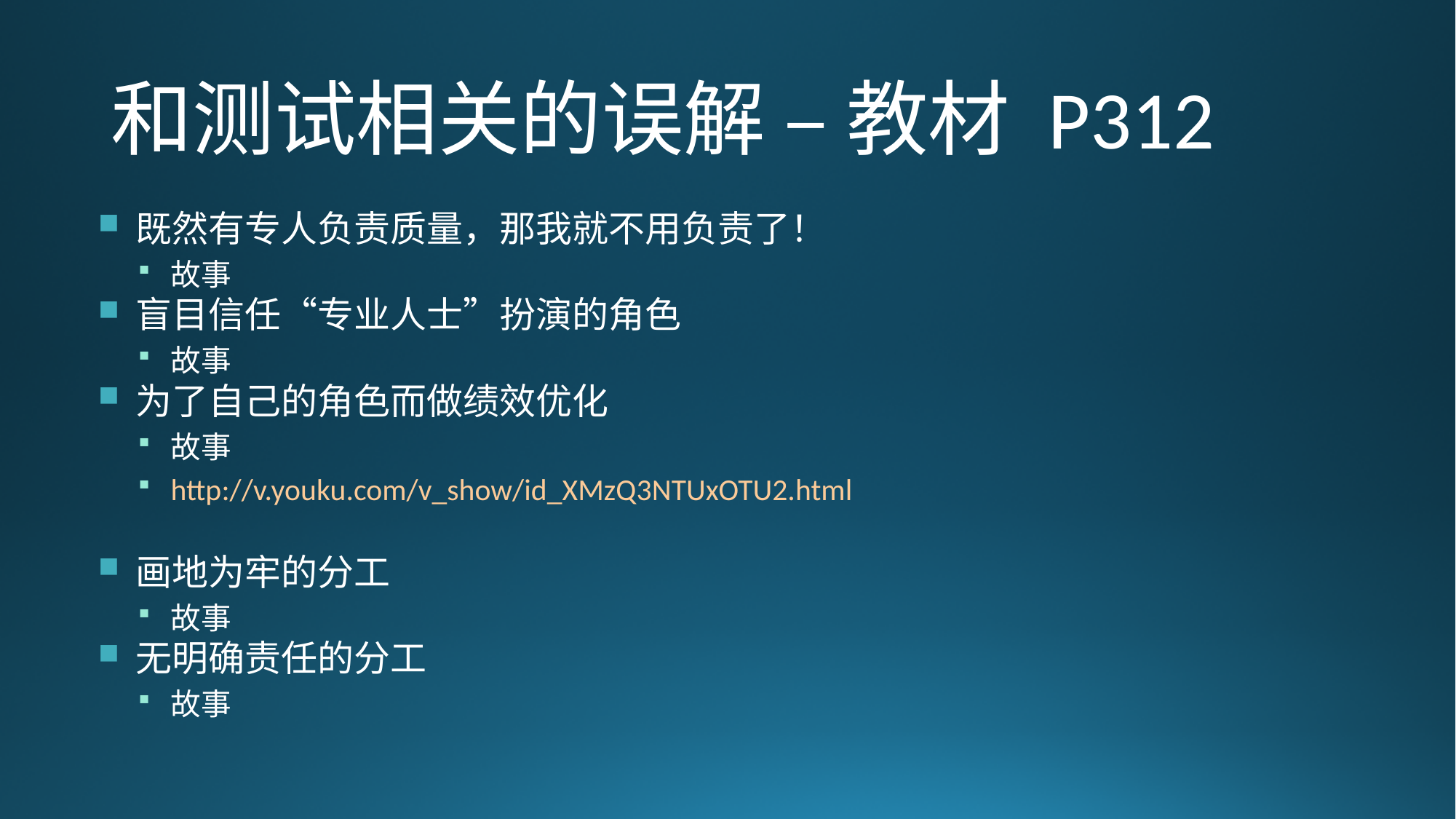

# 和测试相关的误解 – 教材 P312
既然有专人负责质量，那我就不用负责了！
故事
盲目信任“专业人士”扮演的角色
故事
为了自己的角色而做绩效优化
故事
http://v.youku.com/v_show/id_XMzQ3NTUxOTU2.html

画地为牢的分工
故事
无明确责任的分工
故事